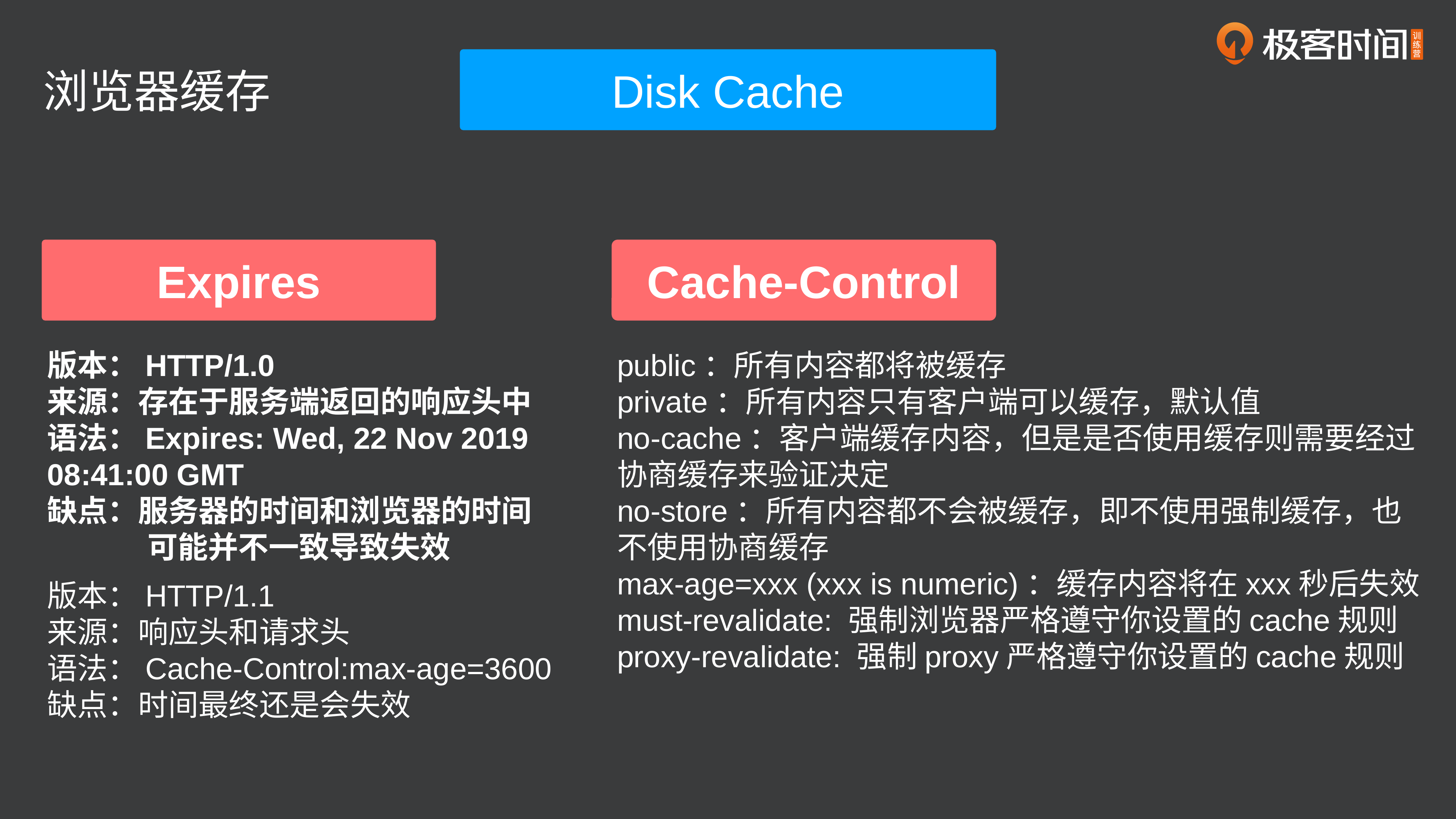

Disk Cache
浏览器缓存
Expires
Cache-Control
版本：HTTP/1.0
来源：存在于服务端返回的响应头中
语法：Expires: Wed, 22 Nov 2019 08:41:00 GMT
缺点：服务器的时间和浏览器的时间
           可能并不一致导致失效
public：所有内容都将被缓存
private：所有内容只有客户端可以缓存，默认值
no-cache：客户端缓存内容，但是是否使用缓存则需要经过协商缓存来验证决定
no-store：所有内容都不会被缓存，即不使用强制缓存，也不使用协商缓存
max-age=xxx (xxx is numeric)：缓存内容将在xxx秒后失效
must-revalidate: 强制浏览器严格遵守你设置的cache规则
proxy-revalidate: 强制proxy严格遵守你设置的cache规则
版本：HTTP/1.1
来源：响应头和请求头
语法：Cache-Control:max-age=3600
缺点：时间最终还是会失效